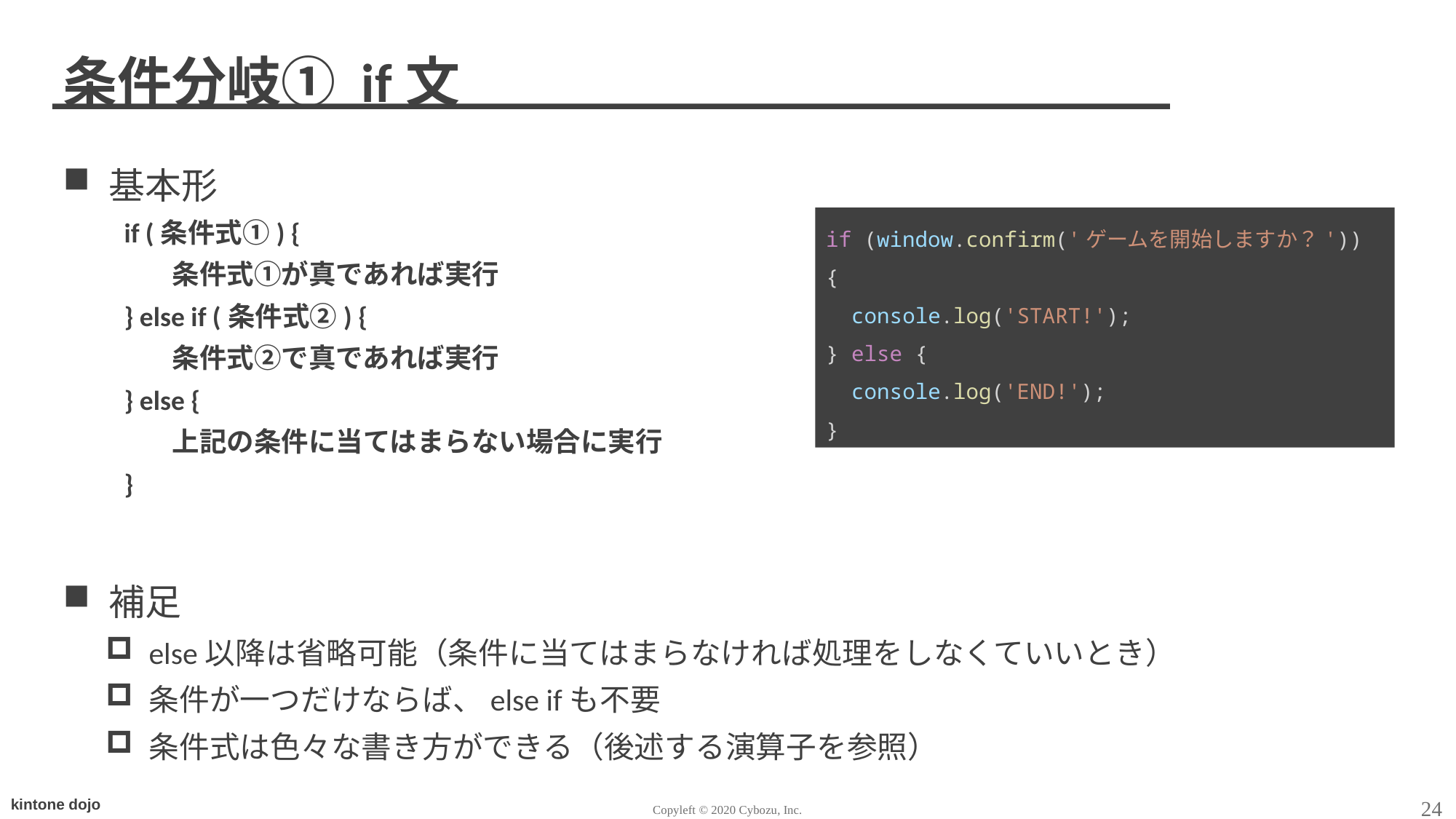

# 条件分岐① if文
基本形
　　if (条件式①) {
　　　　条件式①が真であれば実行
　　} else if (条件式②) {
　　　　条件式②で真であれば実行
　　} else {
　　　　上記の条件に当てはまらない場合に実行
　　}

補足
else以降は省略可能（条件に当てはまらなければ処理をしなくていいとき）
条件が一つだけならば、else ifも不要
条件式は色々な書き方ができる（後述する演算子を参照）
if (window.confirm('ゲームを開始しますか？')) {
  console.log('START!');
} else {
  console.log('END!');
}
24
Copyleft © 2020 Cybozu, Inc.